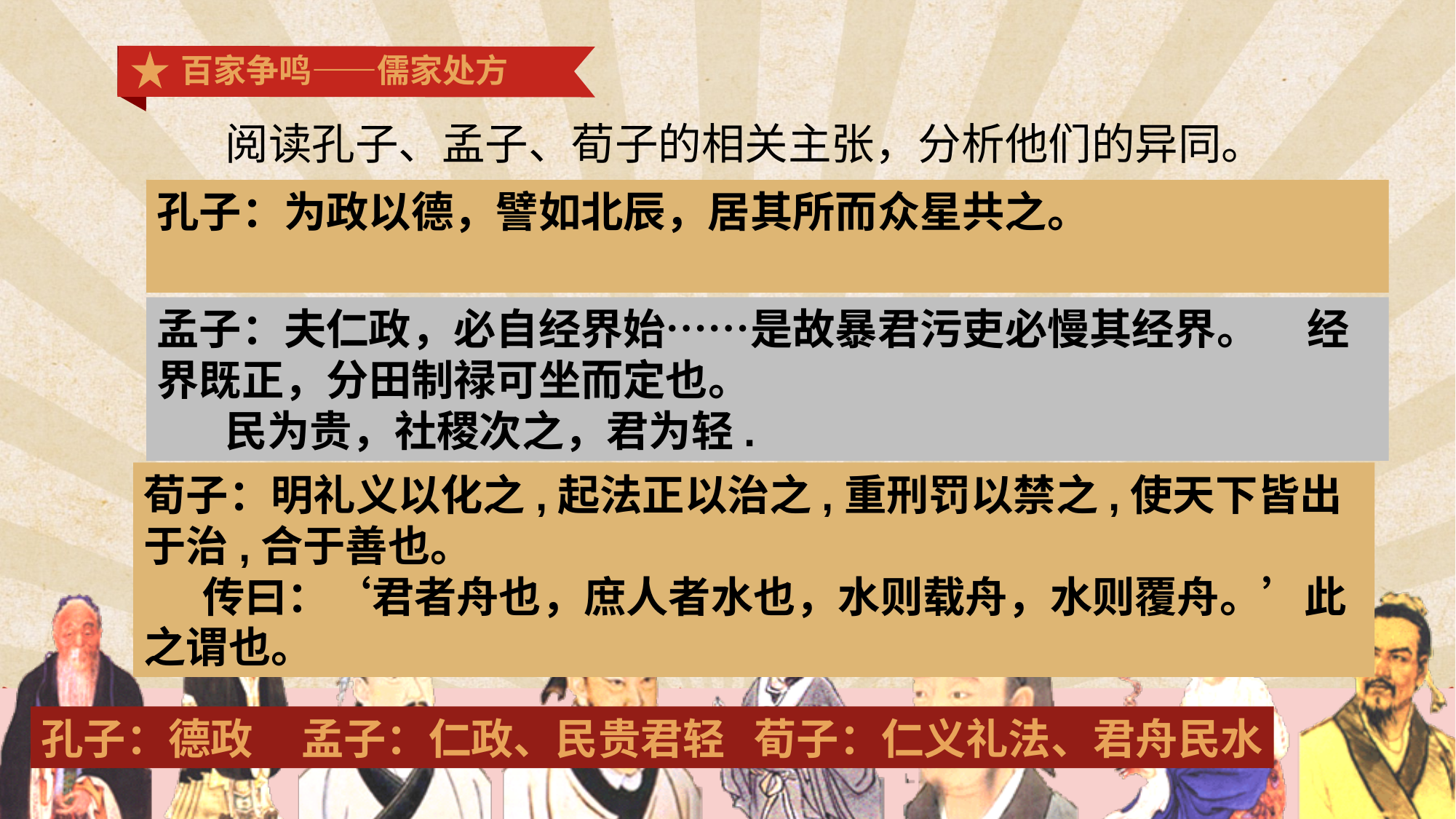

百家争鸣——儒家处方

阅读孔子、孟子、荀子的相关主张，分析他们的异同。
孔子：为政以德，譬如北辰，居其所而众星共之。

孟子：夫仁政，必自经界始……是故暴君污吏必慢其经界。     经界既正，分田制禄可坐而定也。
      民为贵，社稷次之，君为轻.
荀子：明礼义以化之,起法正以治之,重刑罚以禁之,使天下皆出于治,合于善也。
     传曰：‘君者舟也，庶人者水也，水则载舟，水则覆舟。’此之谓也。
孔子：德政     孟子：仁政、民贵君轻   荀子：仁义礼法、君舟民水